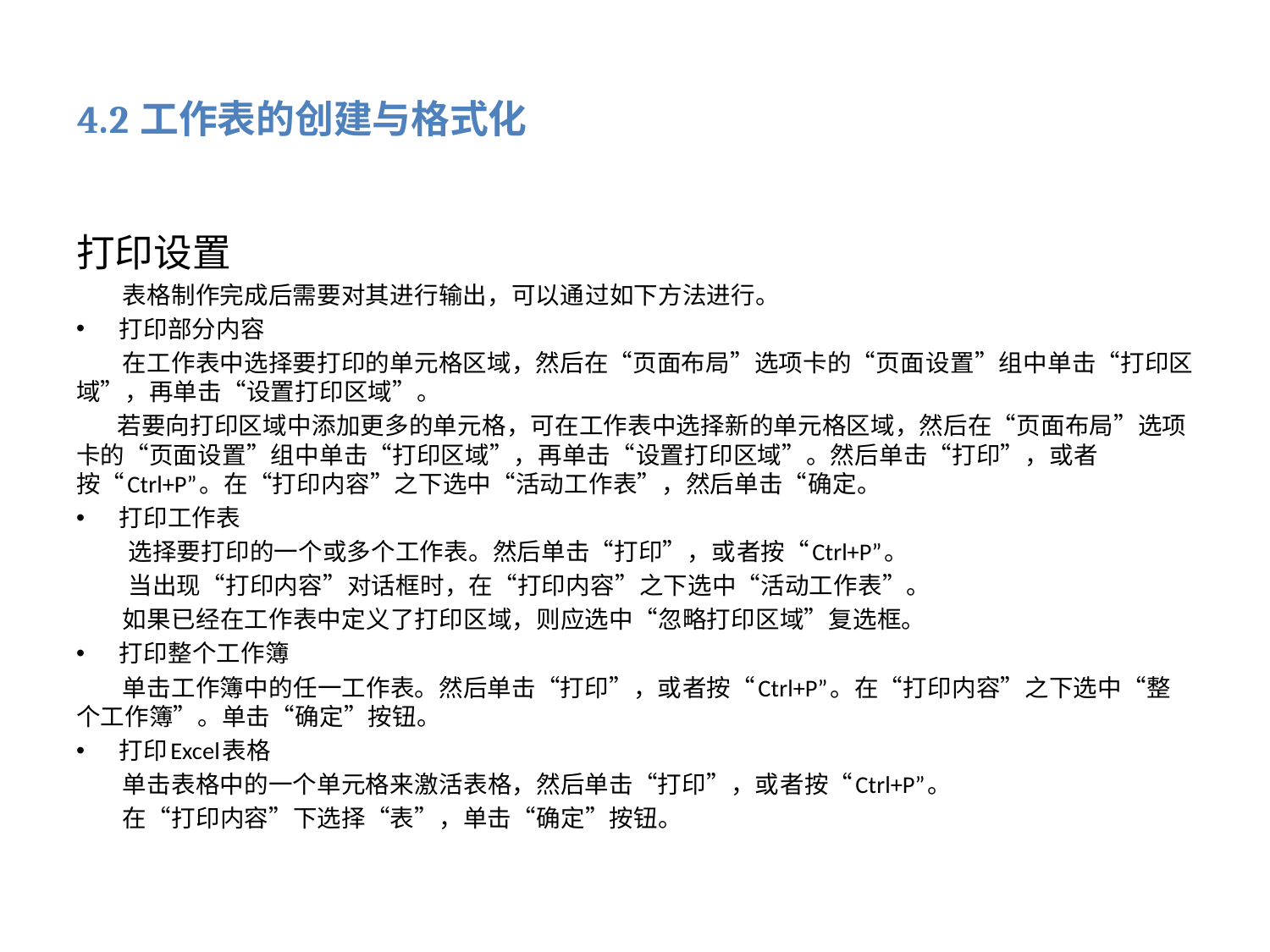

# 4.2工作表的创建与格式化
打印设置
        表格制作完成后需要对其进行输出，可以通过如下方法进行。
打印部分内容
        在工作表中选择要打印的单元格区域，然后在“页面布局”选项卡的“页面设置”组中单击“打印区域”，再单击“设置打印区域”。
       若要向打印区域中添加更多的单元格，可在工作表中选择新的单元格区域，然后在“页面布局”选项卡的“页面设置”组中单击“打印区域”，再单击“设置打印区域”。然后单击“打印”，或者按“Ctrl+P”。在“打印内容”之下选中“活动工作表”，然后单击“确定。
打印工作表
         选择要打印的一个或多个工作表。然后单击“打印”，或者按“Ctrl+P”。
         当出现“打印内容”对话框时，在“打印内容”之下选中“活动工作表”。
        如果已经在工作表中定义了打印区域，则应选中“忽略打印区域”复选框。
打印整个工作簿
        单击工作簿中的任一工作表。然后单击“打印”，或者按“Ctrl+P”。在“打印内容”之下选中“整个工作簿”。单击“确定”按钮。
打印Excel表格
        单击表格中的一个单元格来激活表格，然后单击“打印”，或者按“Ctrl+P”。
        在“打印内容”下选择“表”，单击“确定”按钮。